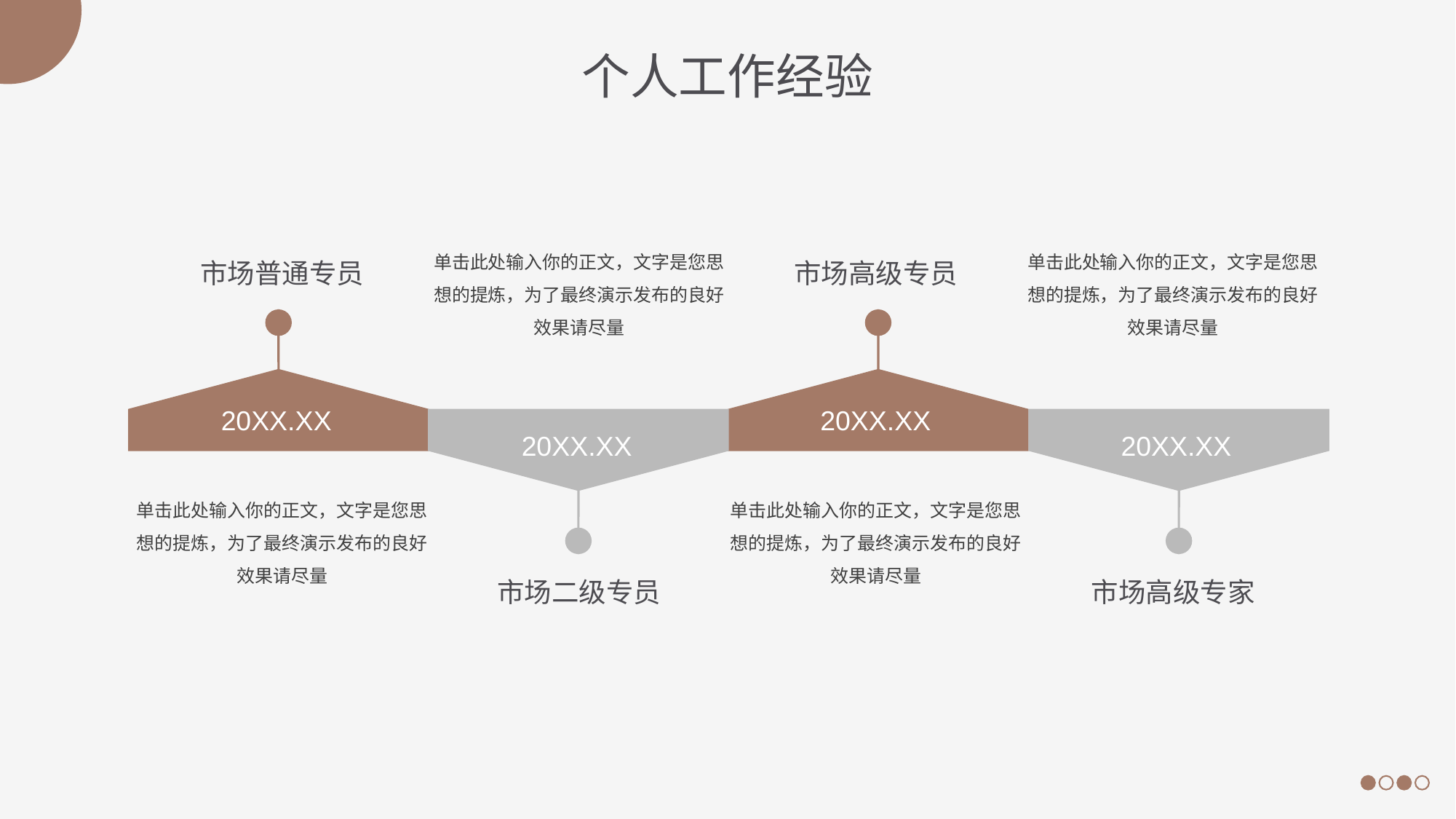

个人工作经验
单击此处输入你的正文，文字是您思想的提炼，为了最终演示发布的良好效果请尽量
市场二级专员
单击此处输入你的正文，文字是您思想的提炼，为了最终演示发布的良好效果请尽量
市场高级专家
市场普通专员
单击此处输入你的正文，文字是您思想的提炼，为了最终演示发布的良好效果请尽量
市场高级专员
单击此处输入你的正文，文字是您思想的提炼，为了最终演示发布的良好效果请尽量

20XX.XX
20XX.XX
20XX.XX
20XX.XX